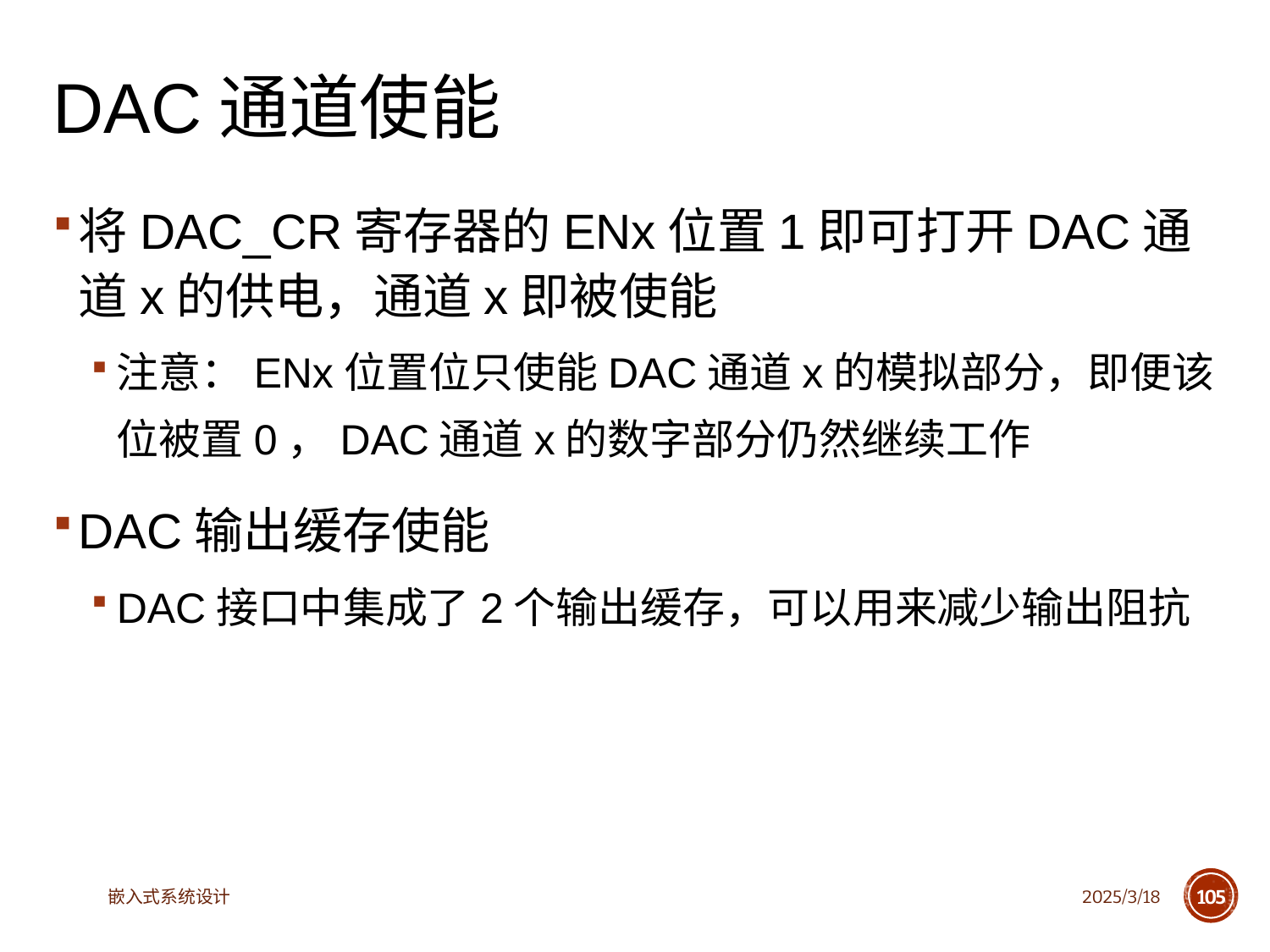

# DAC通道使能
将DAC_CR寄存器的ENx位置1即可打开DAC通道x的供电，通道x即被使能
注意：ENx位置位只使能DAC通道x的模拟部分，即便该位被置0，DAC通道x的数字部分仍然继续工作
DAC输出缓存使能
DAC接口中集成了2个输出缓存，可以用来减少输出阻抗
嵌入式系统设计
2025/3/18
105